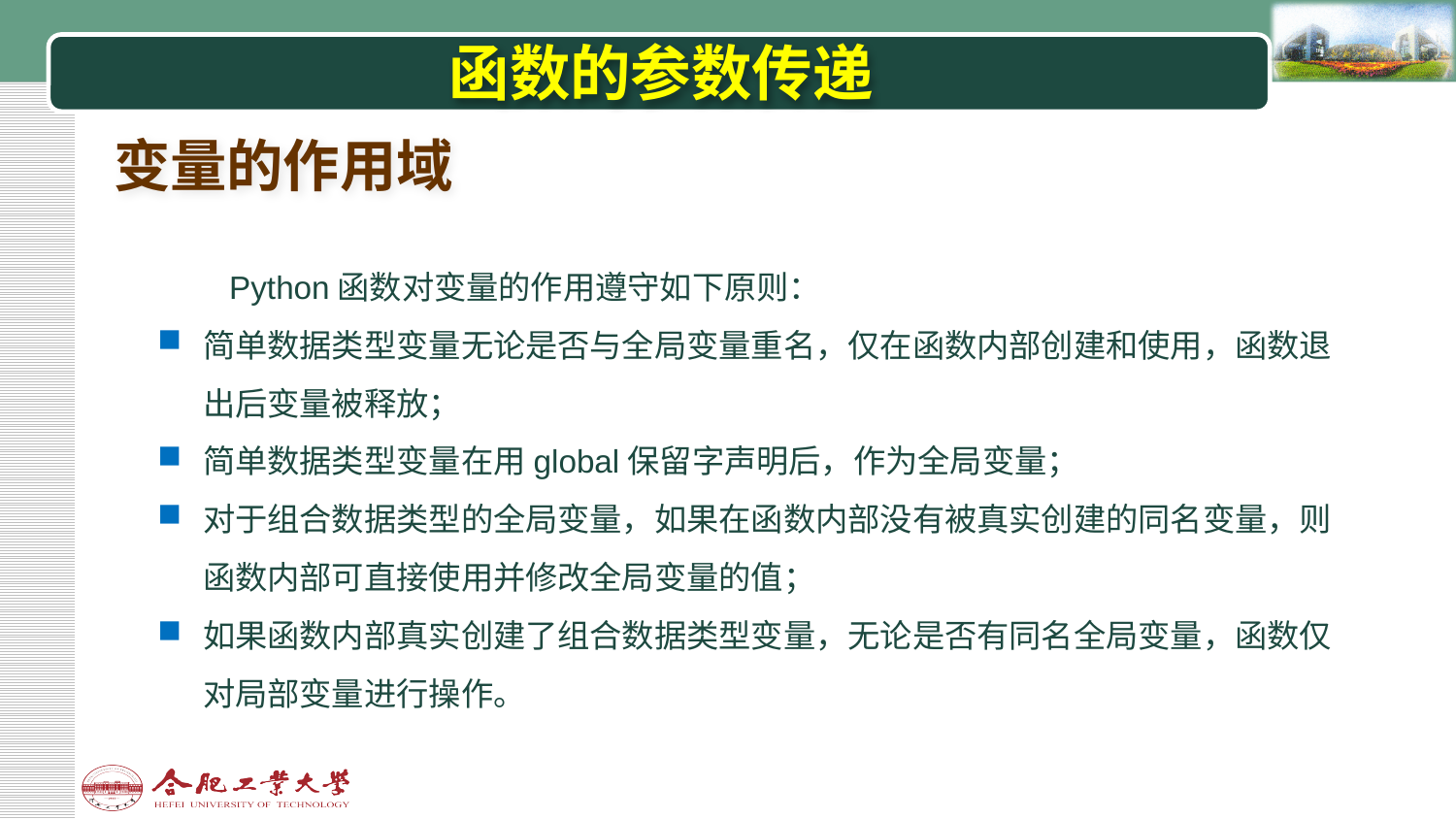

# 函数的参数传递
变量的作用域
Python函数对变量的作用遵守如下原则：
简单数据类型变量无论是否与全局变量重名，仅在函数内部创建和使用，函数退出后变量被释放；
简单数据类型变量在用global保留字声明后，作为全局变量；
对于组合数据类型的全局变量，如果在函数内部没有被真实创建的同名变量，则函数内部可直接使用并修改全局变量的值；
如果函数内部真实创建了组合数据类型变量，无论是否有同名全局变量，函数仅对局部变量进行操作。